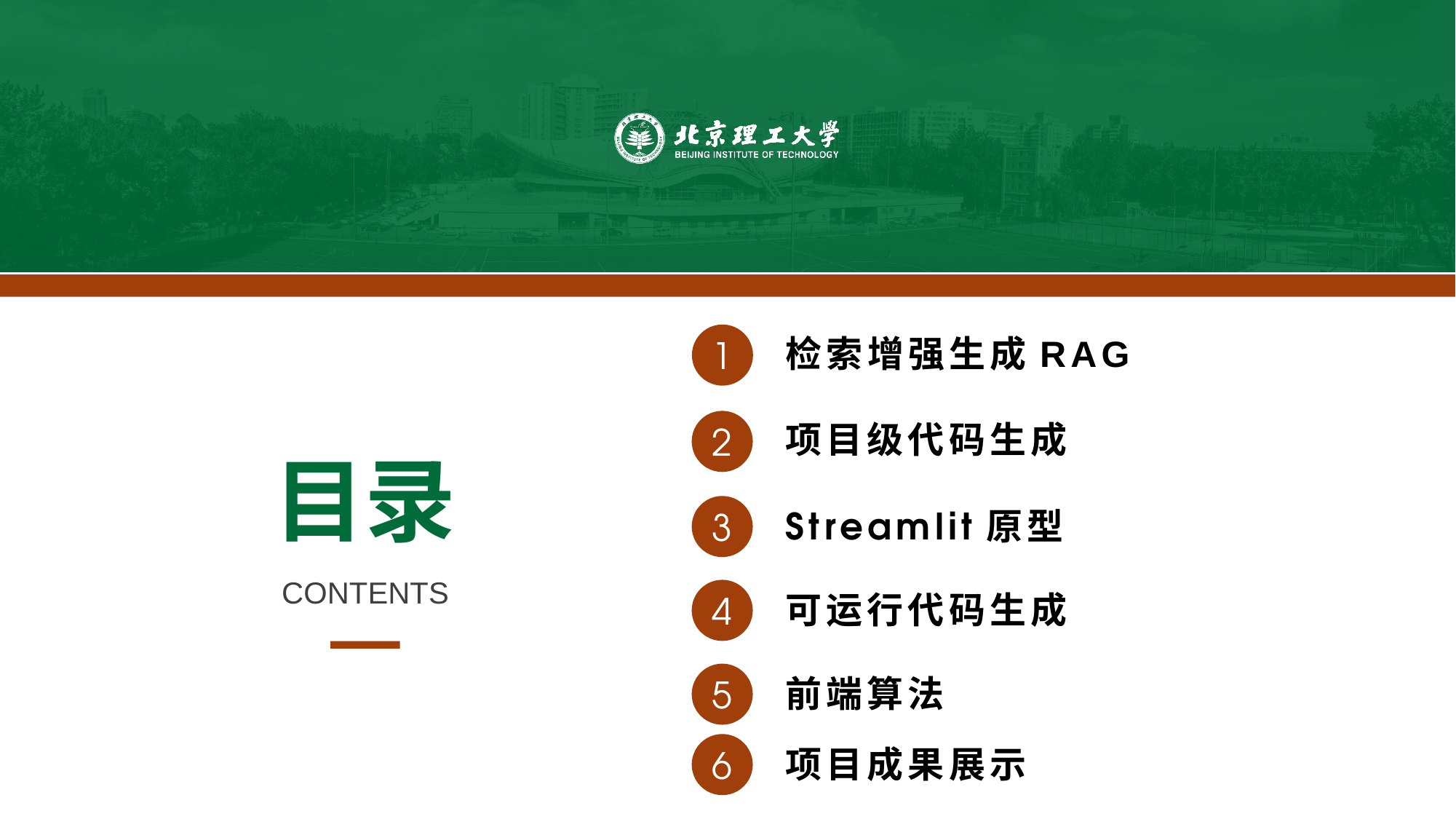

1
检索增强生成RAG
2
项目级代码生成
目录
3
Streamlit原型
CONTENTS
4
可运行代码生成

5
前端算法
6
项目成果展示